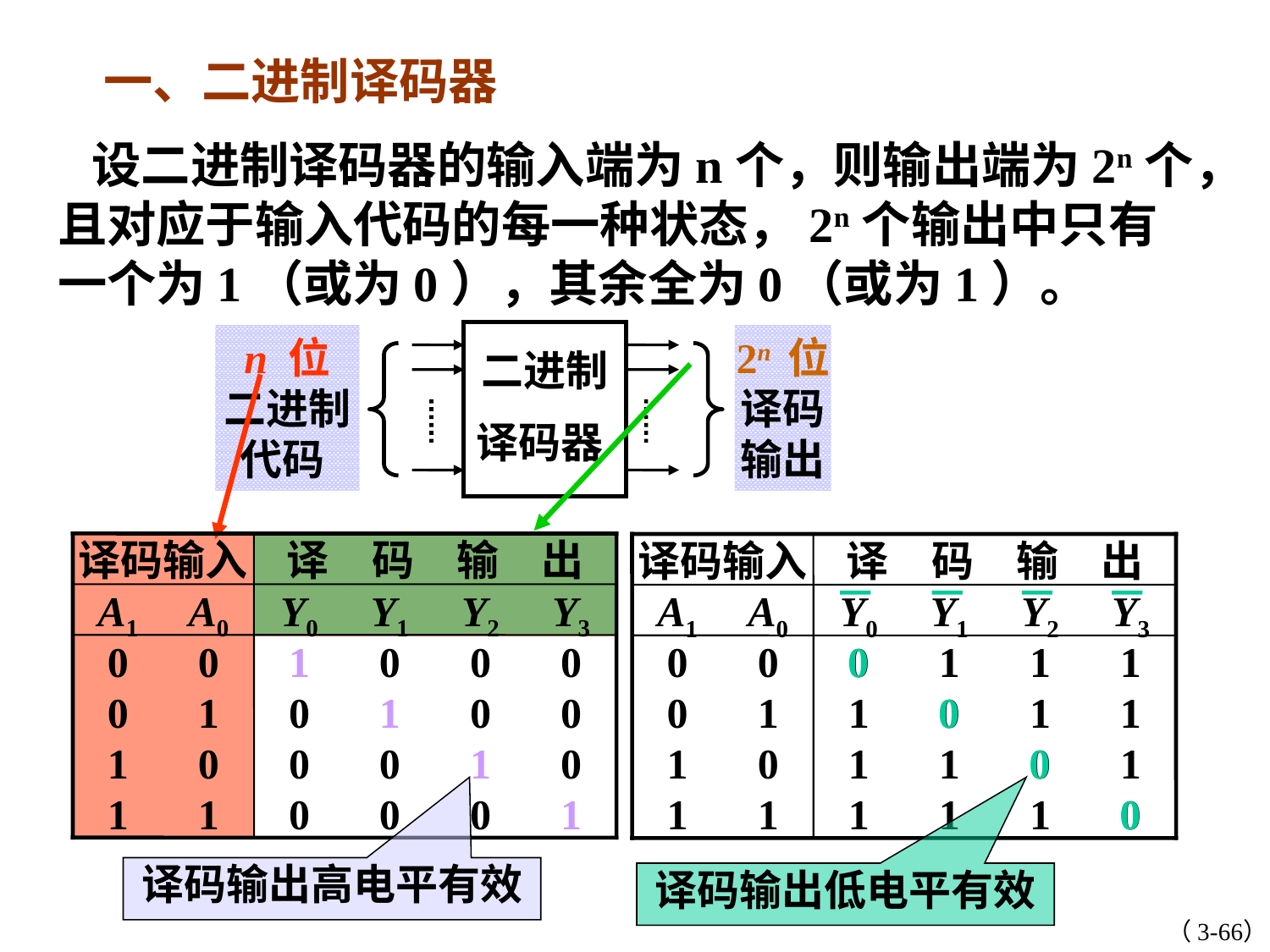

一、二进制译码器
  设二进制译码器的输入端为n个，则输出端为2n个，且对应于输入代码的每一种状态，2n个输出中只有一个为1（或为0），其余全为0（或为1）。

n 位
二进制代码
2n 位
译码输出
二进制
译码器

译码输入

译　码　输　出

A1

A0
Y0
Y1
Y2
Y3
0

0
1
0
0
0
0
1
0
1
0
0
1
0
0
0
1
0
1
1
0
0
0
1

译码输入

译　码　输　出

A1

A0
Y0
Y1
Y2
Y3

0
0
0
0
0

0
0
1
1
1
0
1
1
0
1
1
1
0
1
1
0
1
1
1
1
1
1
0

译码输出高电平有效
译码输出低电平有效
（3-66）